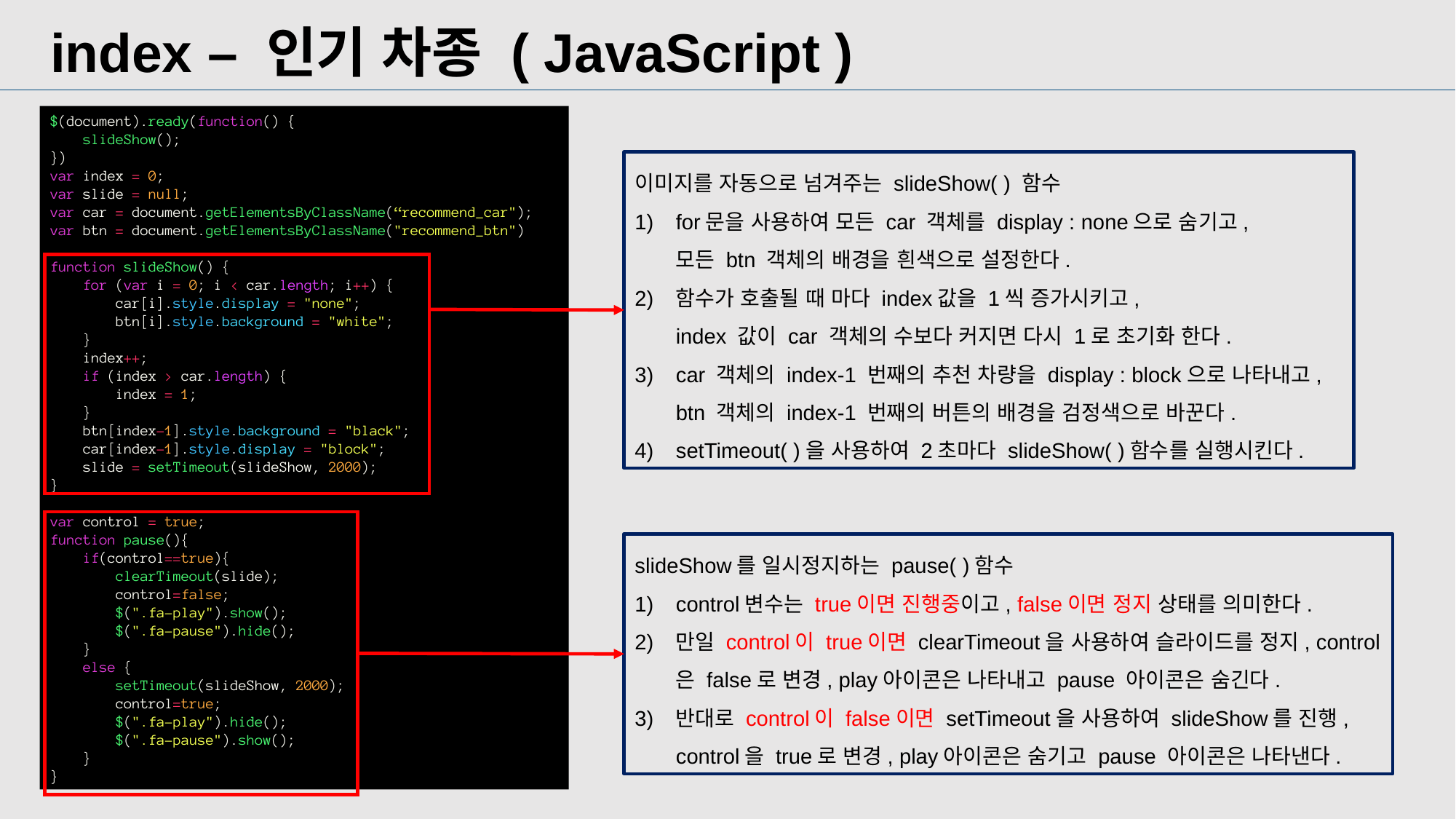

index – 인기 차종 ( JavaScript )
$(document).ready(function() {
    slideShow();
})
var index = 0;
var slide = null;
var car = document.getElementsByClassName(“recommend_car");
var btn = document.getElementsByClassName("recommend_btn")

function slideShow() {
    for (var i = 0; i < car.length; i++) {
        car[i].style.display = "none";
        btn[i].style.background = "white";
    }
    index++;
    if (index > car.length) {
        index = 1;
    }
    btn[index-1].style.background = "black";
    car[index-1].style.display = "block";
    slide = setTimeout(slideShow, 2000);
}

var control = true;
function pause(){
    if(control==true){
        clearTimeout(slide);
        control=false;
        $(".fa-play").show();
        $(".fa-pause").hide();
    }
    else {
        setTimeout(slideShow, 2000);
        control=true;
        $(".fa-play").hide();
        $(".fa-pause").show();
    }
}
이미지를 자동으로 넘겨주는 slideShow( ) 함수
for문을 사용하여 모든 car 객체를 display : none으로 숨기고,               모든 btn 객체의 배경을 흰색으로 설정한다.
함수가 호출될 때 마다 index값을 1씩 증가시키고,                                 index 값이 car 객체의 수보다 커지면 다시 1로 초기화 한다.
car 객체의 index-1 번째의 추천 차량을 display : block으로 나타내고, btn 객체의 index-1 번째의 버튼의 배경을 검정색으로 바꾼다.
setTimeout( )을 사용하여 2초마다 slideShow( )함수를 실행시킨다.

slideShow를 일시정지하는 pause( )함수
control변수는 true이면 진행중이고, false이면 정지 상태를 의미한다.
만일 control이 true이면 clearTimeout을 사용하여 슬라이드를 정지, control은 false로 변경, play아이콘은 나타내고 pause 아이콘은 숨긴다.
반대로 control이 false이면 setTimeout을 사용하여 slideShow를 진행, control을 true로 변경, play아이콘은 숨기고 pause 아이콘은 나타낸다.